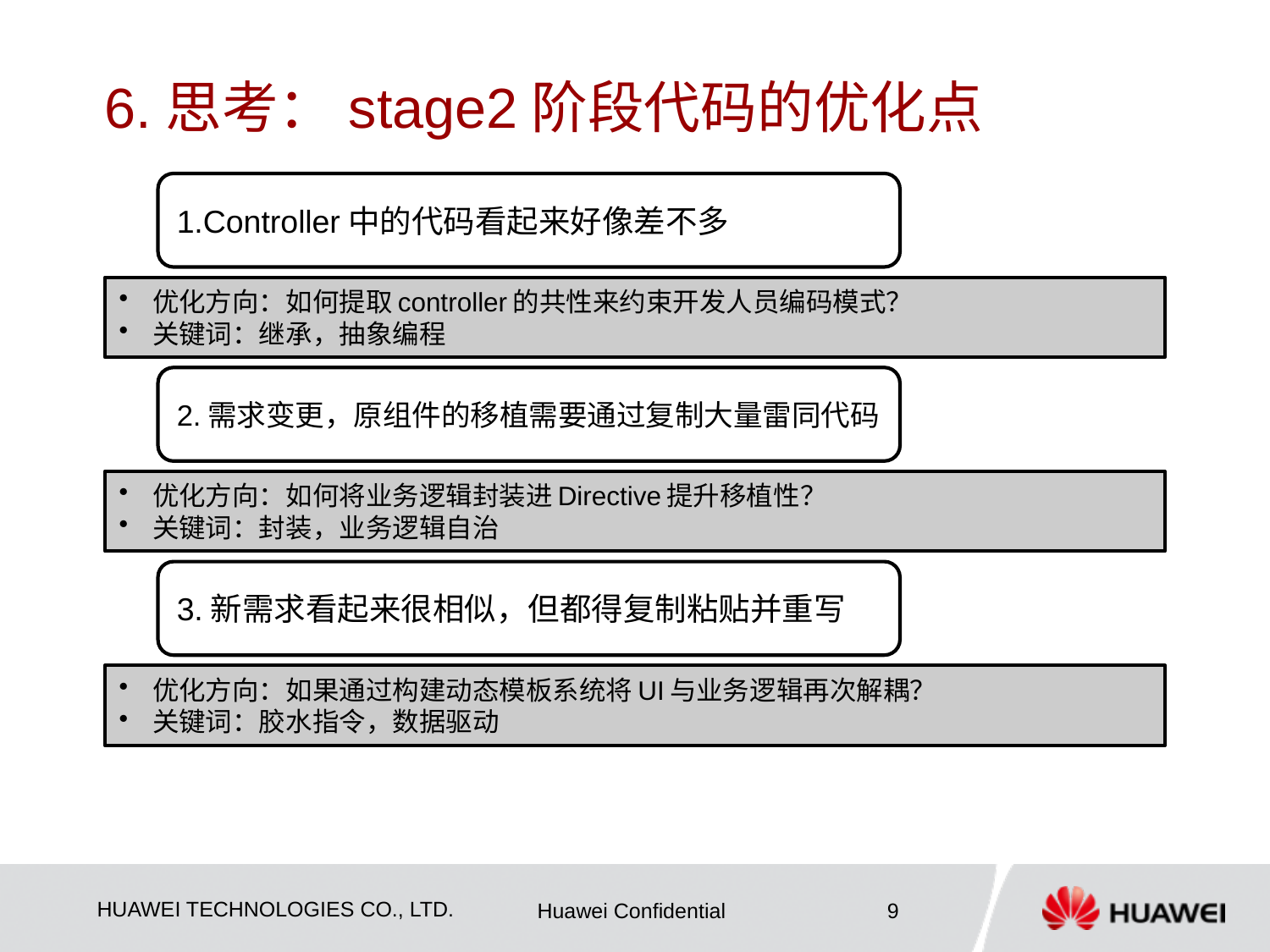

# 6.思考：stage2阶段代码的优化点
1.Controller中的代码看起来好像差不多
2.需求变更，原组件的移植需要通过复制大量雷同代码
3.新需求看起来很相似，但都得复制粘贴并重写
关键词：继承，抽象编程
关键词：封装，业务逻辑自治
关键词：胶水指令，数据驱动
优化方向：如何提取controller的共性来约束开发人员编码模式？
优化方向：如何将业务逻辑封装进Directive提升移植性？
优化方向：如果通过构建动态模板系统将UI与业务逻辑再次解耦？